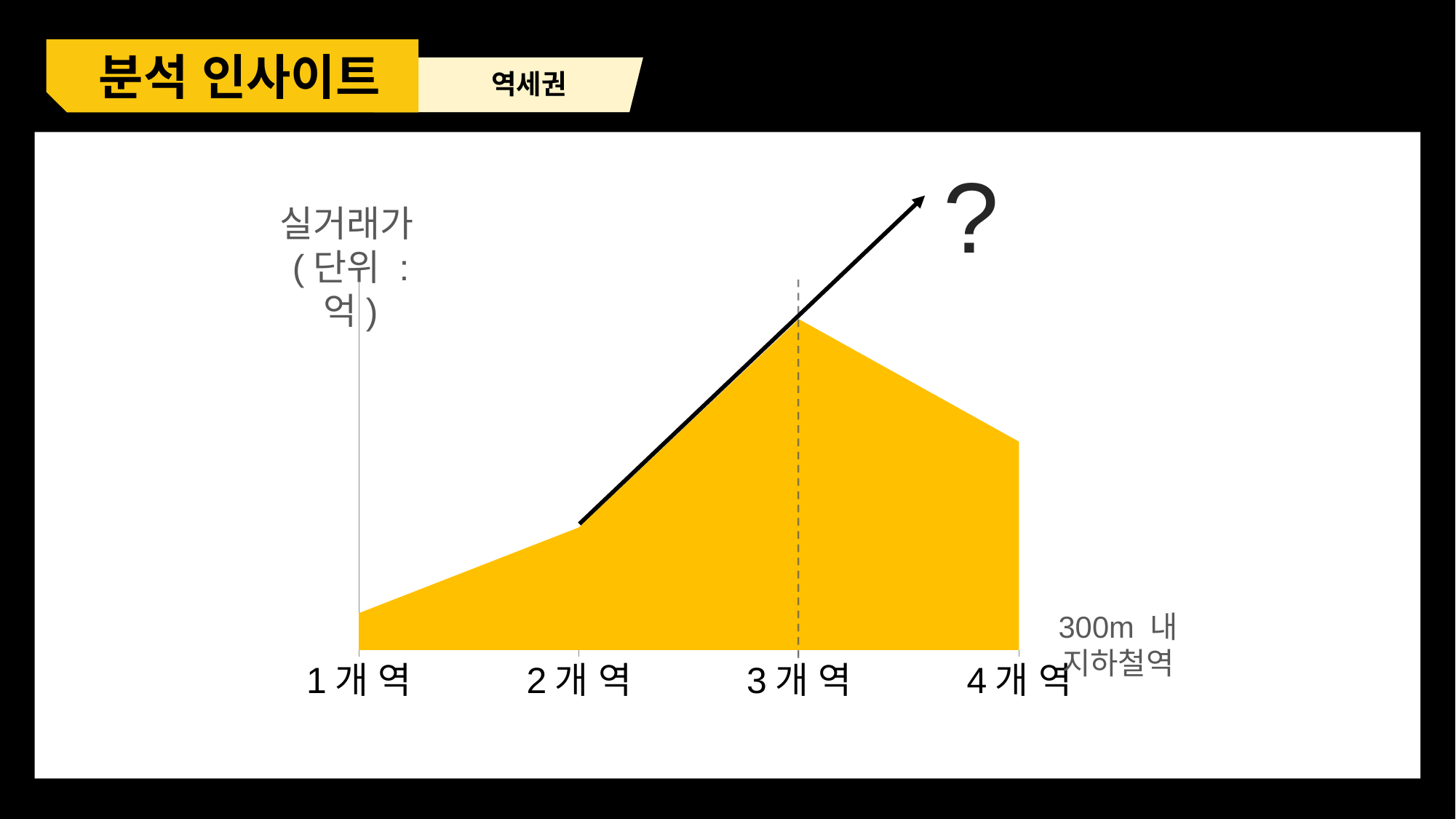

분석 인사이트
역세권

?

### Chart

| Category | 실거래가(단위 : 억) |
|---|---|
| 1개 역 | 4.3 |
| 2개 역 | 5.0 |
| 3개 역 | 6.7 |
| 4개 역 | 5.7 |
실거래가(단위 : 억)
300m 내
지하철역